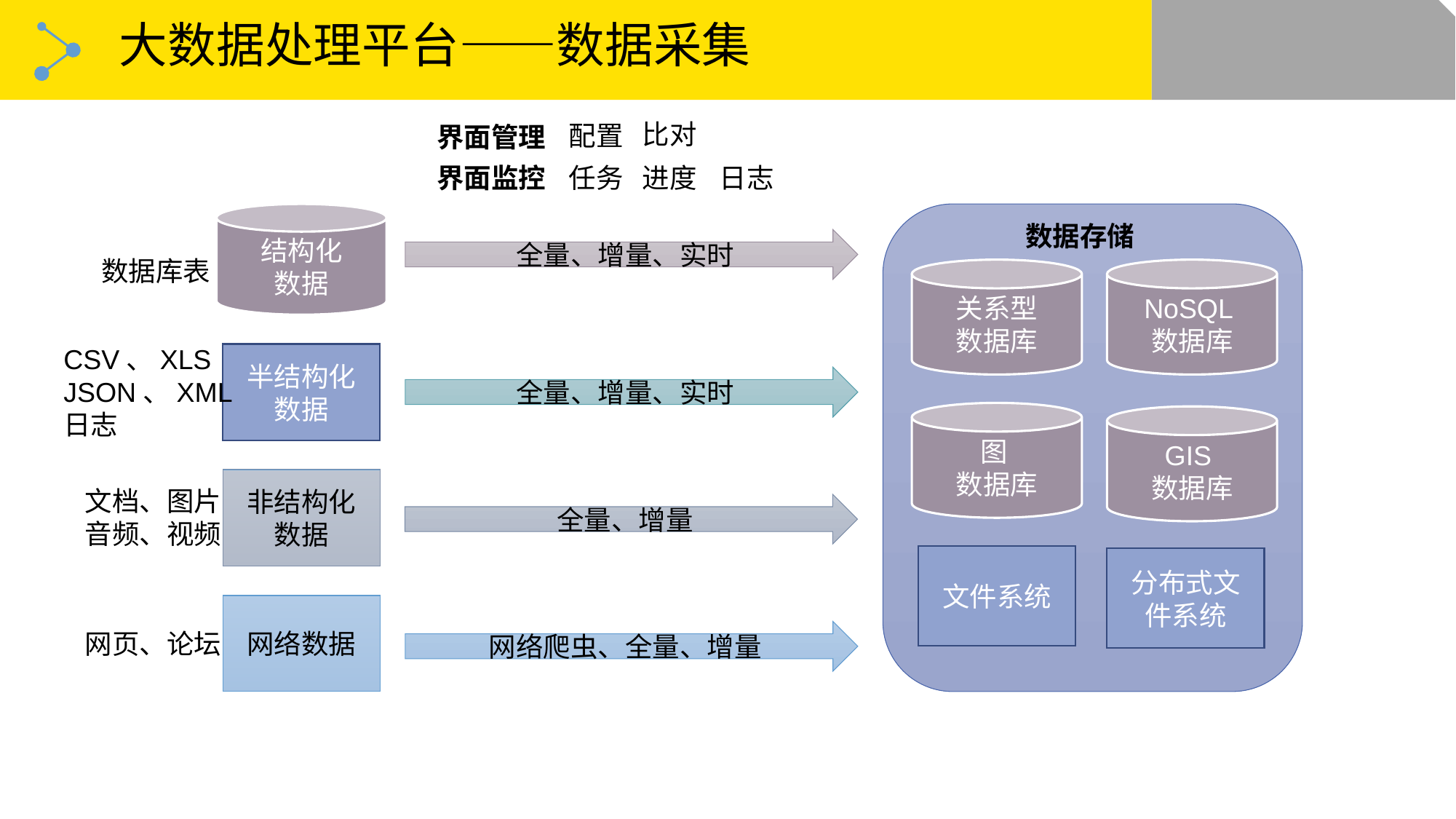

# 大数据处理平台——数据采集

比对
配置
界面管理
界面监控
任务
进度
日志
结构化
数据

数据存储
全量、增量、实时
数据库表
关系型
数据库
NoSQL
数据库
CSV、XLS
JSON、XML
日志
半结构化数据
全量、增量、实时
图
数据库
GIS
数据库
非结构化
数据
文档、图片
音频、视频
全量、增量
文件系统
分布式文件系统
网络数据
网页、论坛
网络爬虫、全量、增量